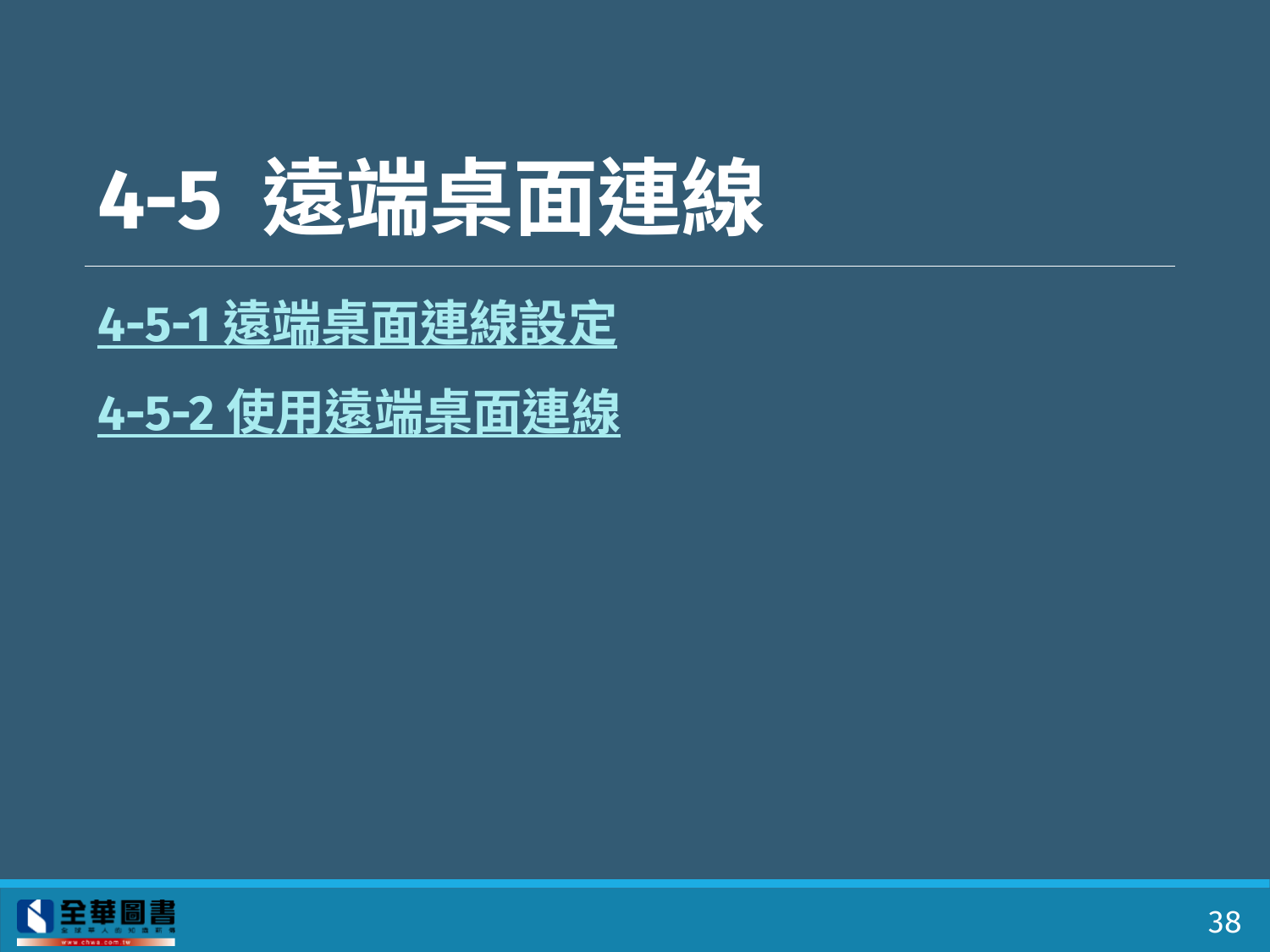

# 4-5 遠端桌面連線
4-5-1 遠端桌面連線設定
4-5-2 使用遠端桌面連線
38